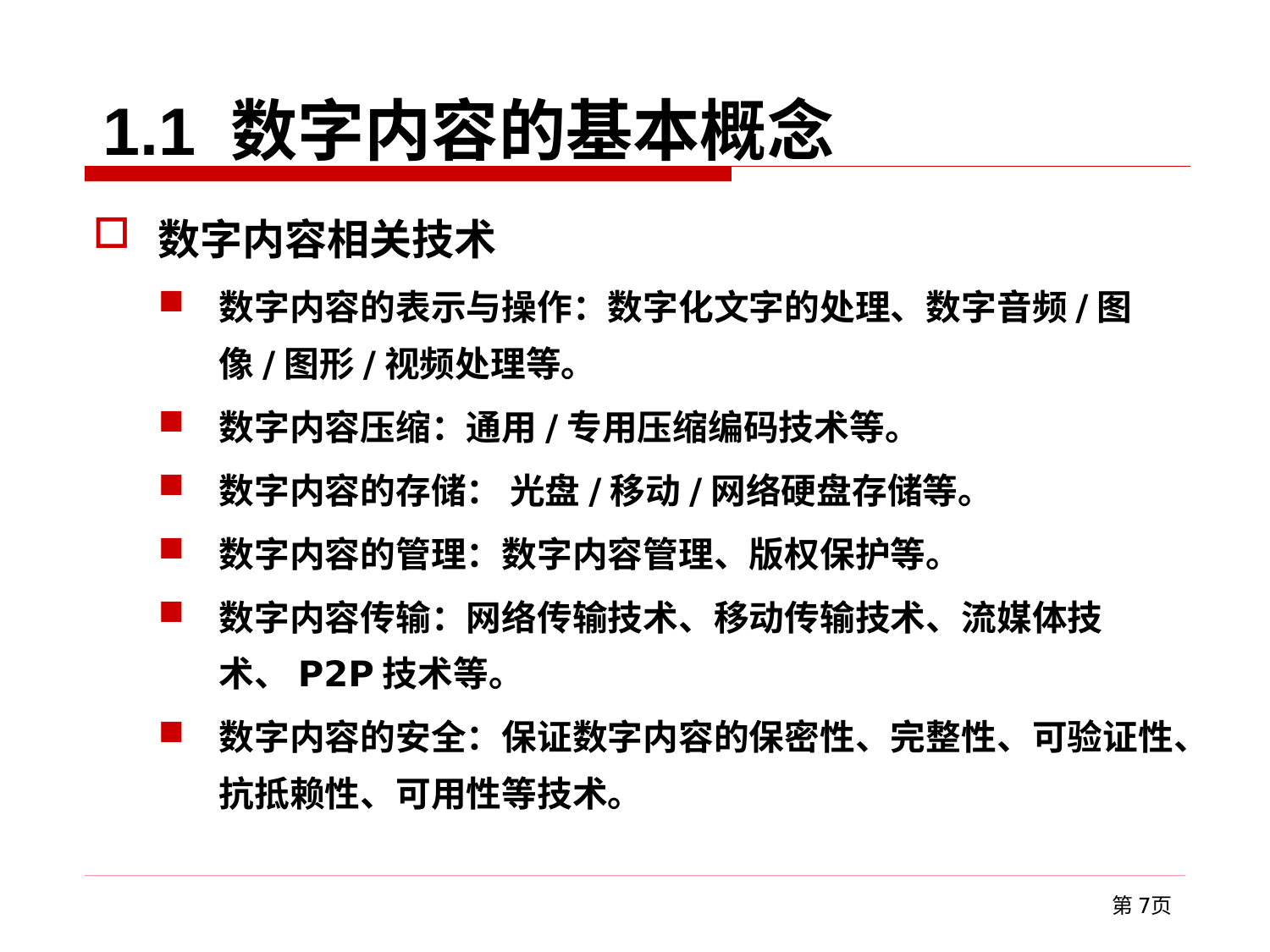

# 1.1 数字内容的基本概念
数字内容相关技术
数字内容的表示与操作：数字化文字的处理、数字音频/图像/图形/视频处理等。
数字内容压缩：通用/专用压缩编码技术等。
数字内容的存储： 光盘/移动/网络硬盘存储等。
数字内容的管理：数字内容管理、版权保护等。
数字内容传输：网络传输技术、移动传输技术、流媒体技术、P2P技术等。
数字内容的安全：保证数字内容的保密性、完整性、可验证性、抗抵赖性、可用性等技术。
7